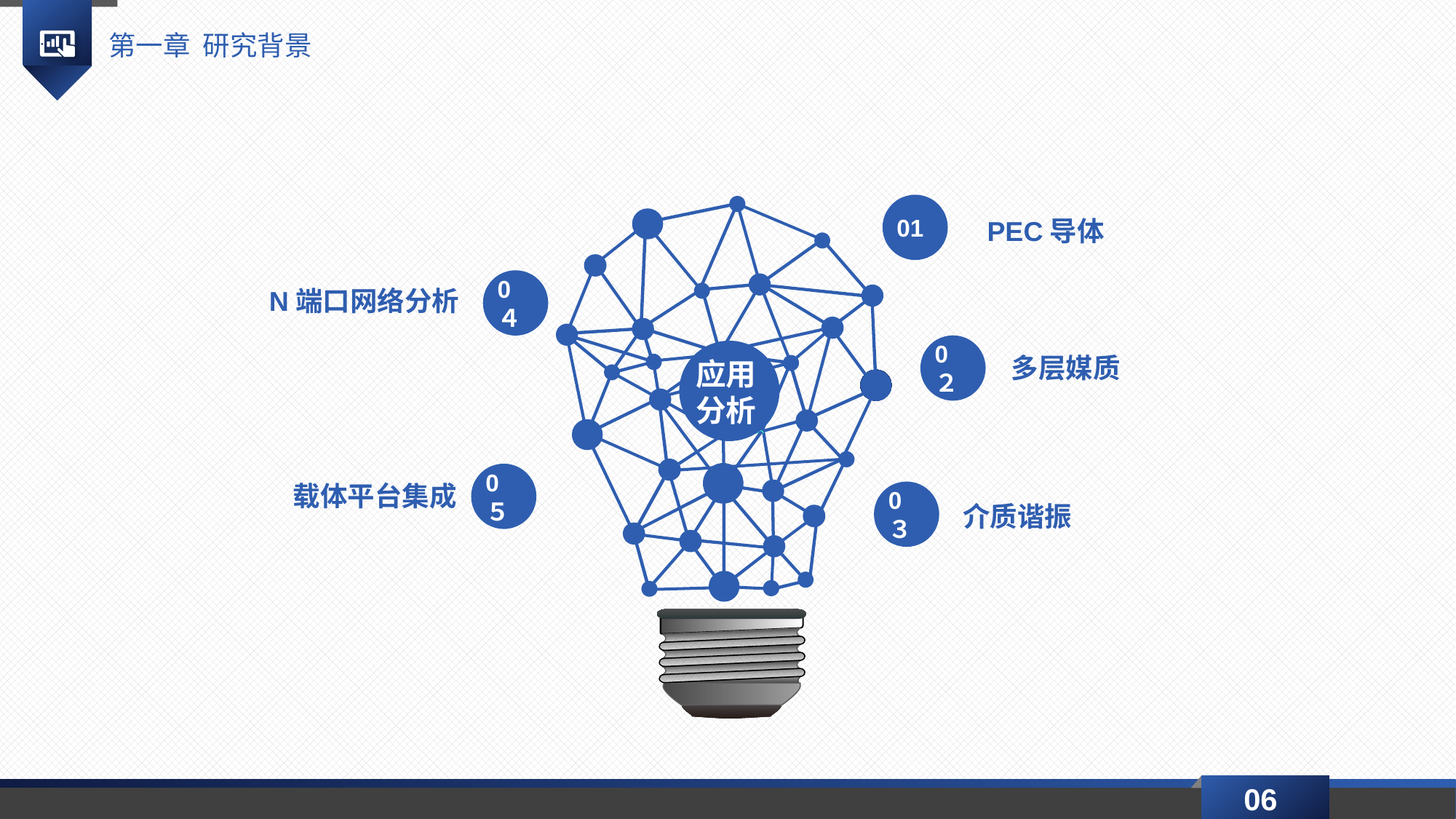

第一章  研究背景

01

PEC导体

0４
N端口网络分析

0２
多层媒质
应用分析

0５
载体平台集成

0３
介质谐振

06